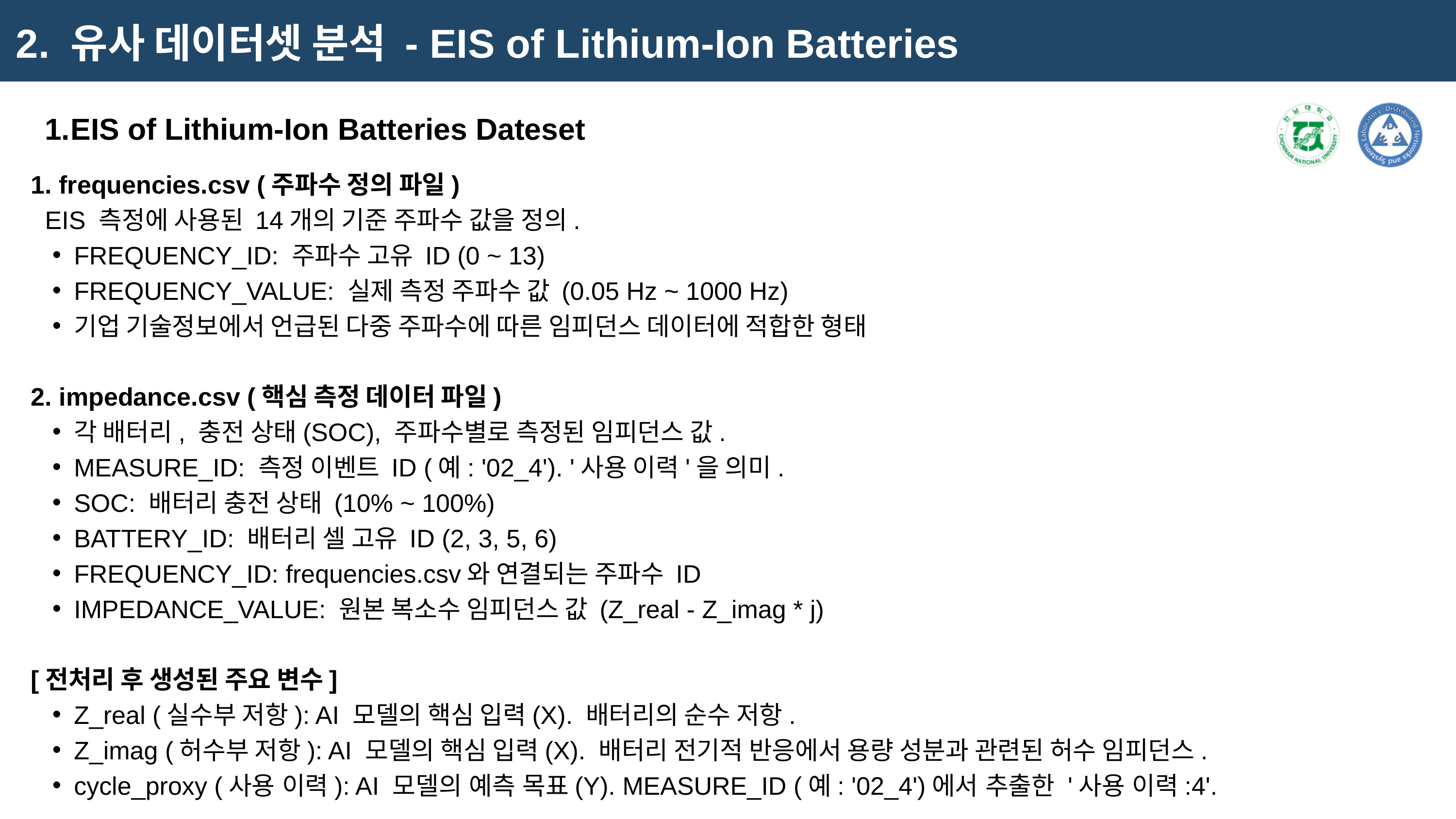

2. 유사 데이터셋 분석 - EIS of Lithium-Ion Batteries
EIS of Lithium-Ion Batteries Dateset
1. frequencies.csv (주파수 정의 파일)
  EIS 측정에 사용된 14개의 기준 주파수 값을 정의.
FREQUENCY_ID: 주파수 고유 ID (0 ~ 13)
FREQUENCY_VALUE: 실제 측정 주파수 값 (0.05 Hz ~ 1000 Hz)
기업 기술정보에서 언급된 다중 주파수에 따른 임피던스 데이터에 적합한 형태

2. impedance.csv (핵심 측정 데이터 파일)
각 배터리, 충전 상태(SOC), 주파수별로 측정된 임피던스 값.
MEASURE_ID: 측정 이벤트 ID (예: '02_4'). '사용 이력'을 의미.
SOC: 배터리 충전 상태 (10% ~ 100%)
BATTERY_ID: 배터리 셀 고유 ID (2, 3, 5, 6)
FREQUENCY_ID: frequencies.csv와 연결되는 주파수 ID
IMPEDANCE_VALUE: 원본 복소수 임피던스 값 (Z_real - Z_imag * j)

[전처리 후 생성된 주요 변수]
Z_real (실수부 저항): AI 모델의 핵심 입력(X). 배터리의 순수 저항.
Z_imag (허수부 저항): AI 모델의 핵심 입력(X). 배터리 전기적 반응에서 용량 성분과 관련된 허수 임피던스.
cycle_proxy (사용 이력): AI 모델의 예측 목표(Y). MEASURE_ID (예: '02_4')에서 추출한 '사용 이력:4'.